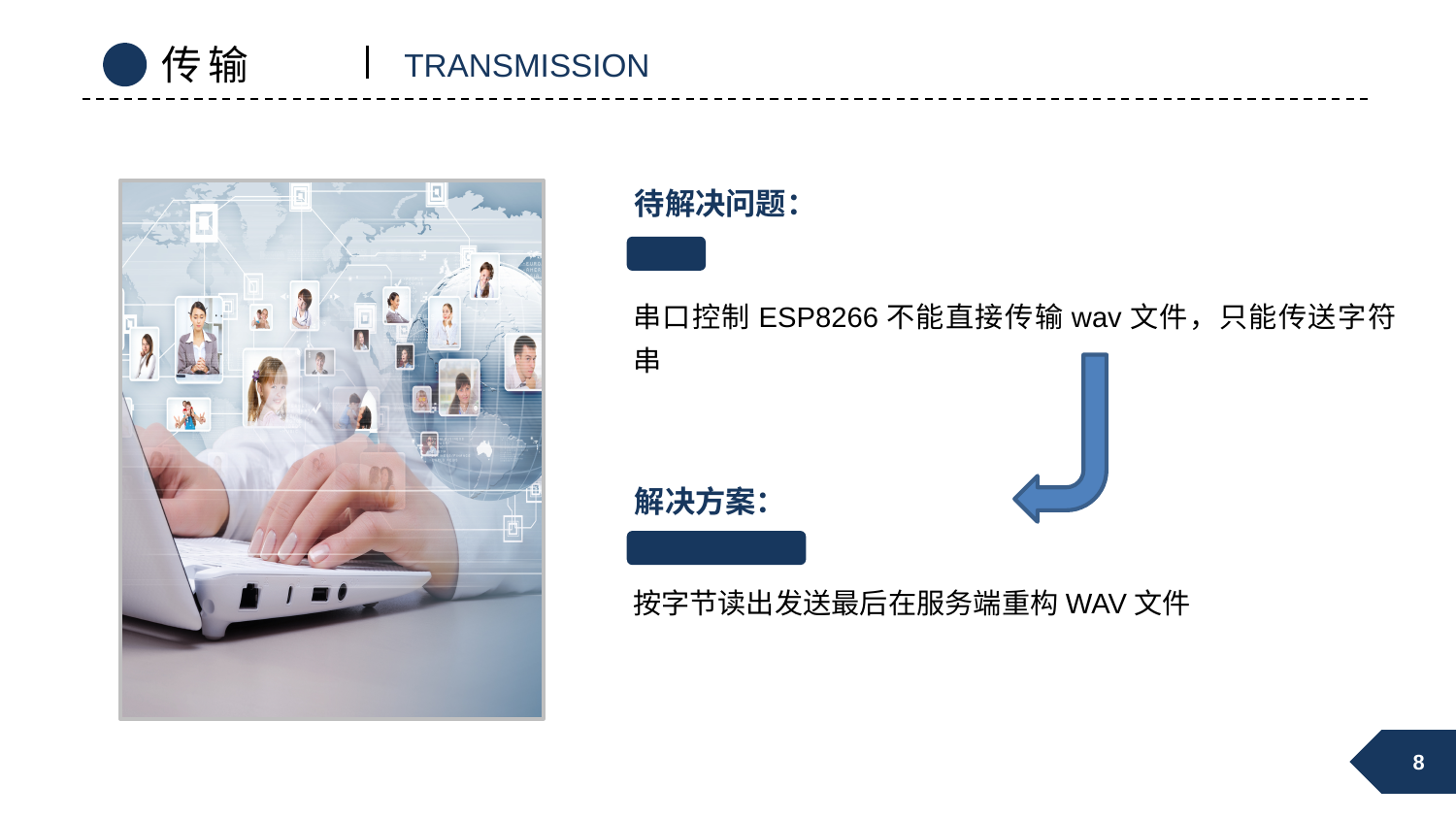

传输
TRANSMISSION

待解决问题：

串口控制ESP8266不能直接传输wav文件，只能传送字符串

解决方案：

按字节读出发送最后在服务端重构WAV文件